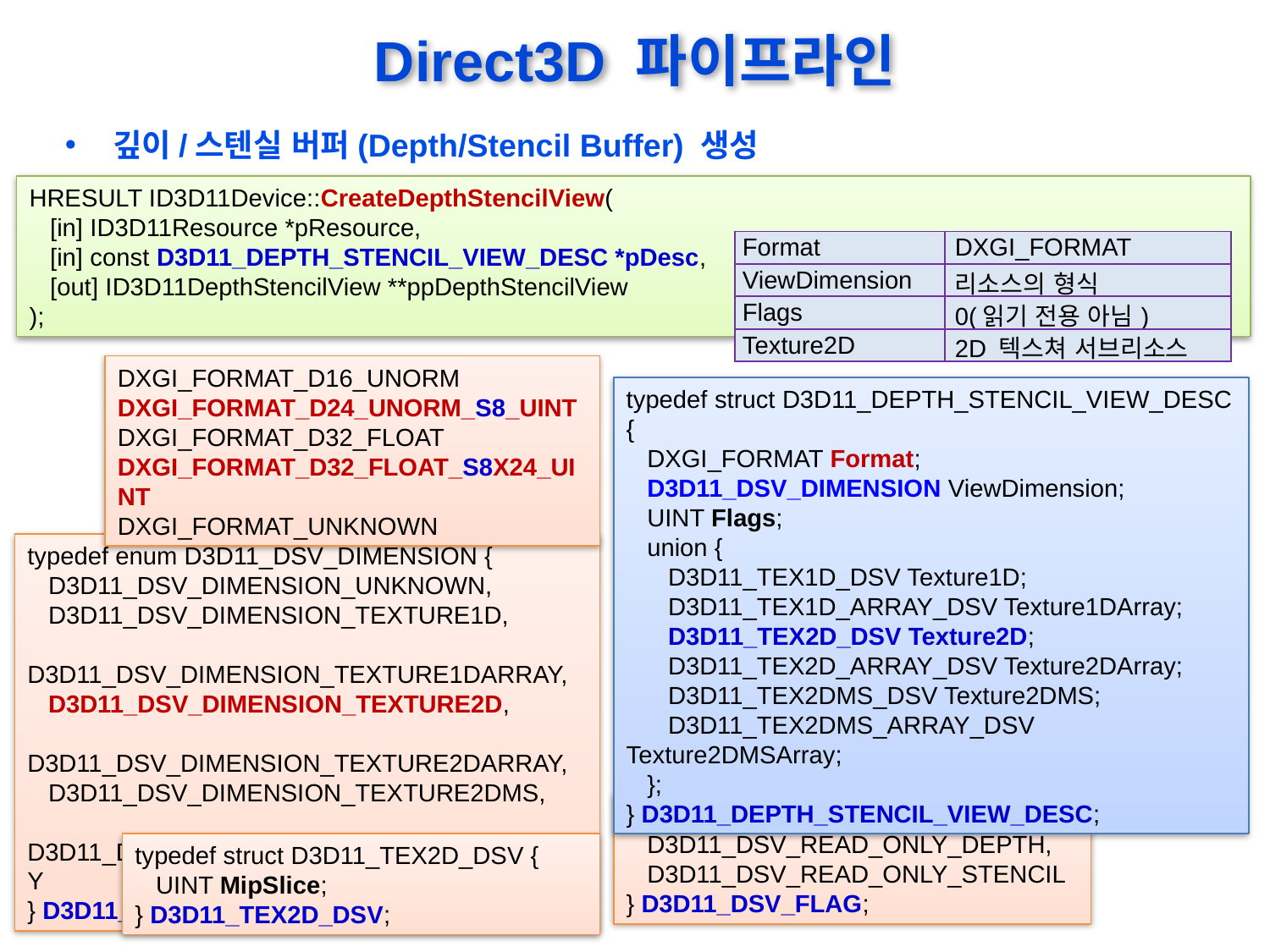

# Direct3D 파이프라인
깊이/스텐실 버퍼(Depth/Stencil Buffer) 생성

HRESULT ID3D11Device::CreateDepthStencilView(
   [in] ID3D11Resource *pResource,
   [in] const D3D11_DEPTH_STENCIL_VIEW_DESC *pDesc,
   [out] ID3D11DepthStencilView **ppDepthStencilView
);
| Format | DXGI\_FORMAT |
| --- | --- |
| ViewDimension | 리소스의 형식 |
| Flags | 0(읽기 전용 아님) |
| Texture2D | 2D 텍스쳐 서브리소스 |
DXGI_FORMAT_D16_UNORM
DXGI_FORMAT_D24_UNORM_S8_UINT
DXGI_FORMAT_D32_FLOAT
DXGI_FORMAT_D32_FLOAT_S8X24_UINT
DXGI_FORMAT_UNKNOWN
typedef struct D3D11_DEPTH_STENCIL_VIEW_DESC {
   DXGI_FORMAT Format;
   D3D11_DSV_DIMENSION ViewDimension;
   UINT Flags;
   union {
      D3D11_TEX1D_DSV Texture1D;
      D3D11_TEX1D_ARRAY_DSV Texture1DArray;
      D3D11_TEX2D_DSV Texture2D;
      D3D11_TEX2D_ARRAY_DSV Texture2DArray;
      D3D11_TEX2DMS_DSV Texture2DMS;
      D3D11_TEX2DMS_ARRAY_DSV Texture2DMSArray;
   };
} D3D11_DEPTH_STENCIL_VIEW_DESC;
typedef enum D3D11_DSV_DIMENSION {
   D3D11_DSV_DIMENSION_UNKNOWN,
   D3D11_DSV_DIMENSION_TEXTURE1D,
   D3D11_DSV_DIMENSION_TEXTURE1DARRAY,
   D3D11_DSV_DIMENSION_TEXTURE2D,
   D3D11_DSV_DIMENSION_TEXTURE2DARRAY,
   D3D11_DSV_DIMENSION_TEXTURE2DMS,
   D3D11_DSV_DIMENSION_TEXTURE2DMSARRAY
} D3D11_DSV_DIMENSION;
typedef enum D3D11_DSV_FLAG {
   D3D11_DSV_READ_ONLY_DEPTH,
   D3D11_DSV_READ_ONLY_STENCIL
} D3D11_DSV_FLAG;
typedef struct D3D11_TEX2D_DSV {
   UINT MipSlice;
} D3D11_TEX2D_DSV;